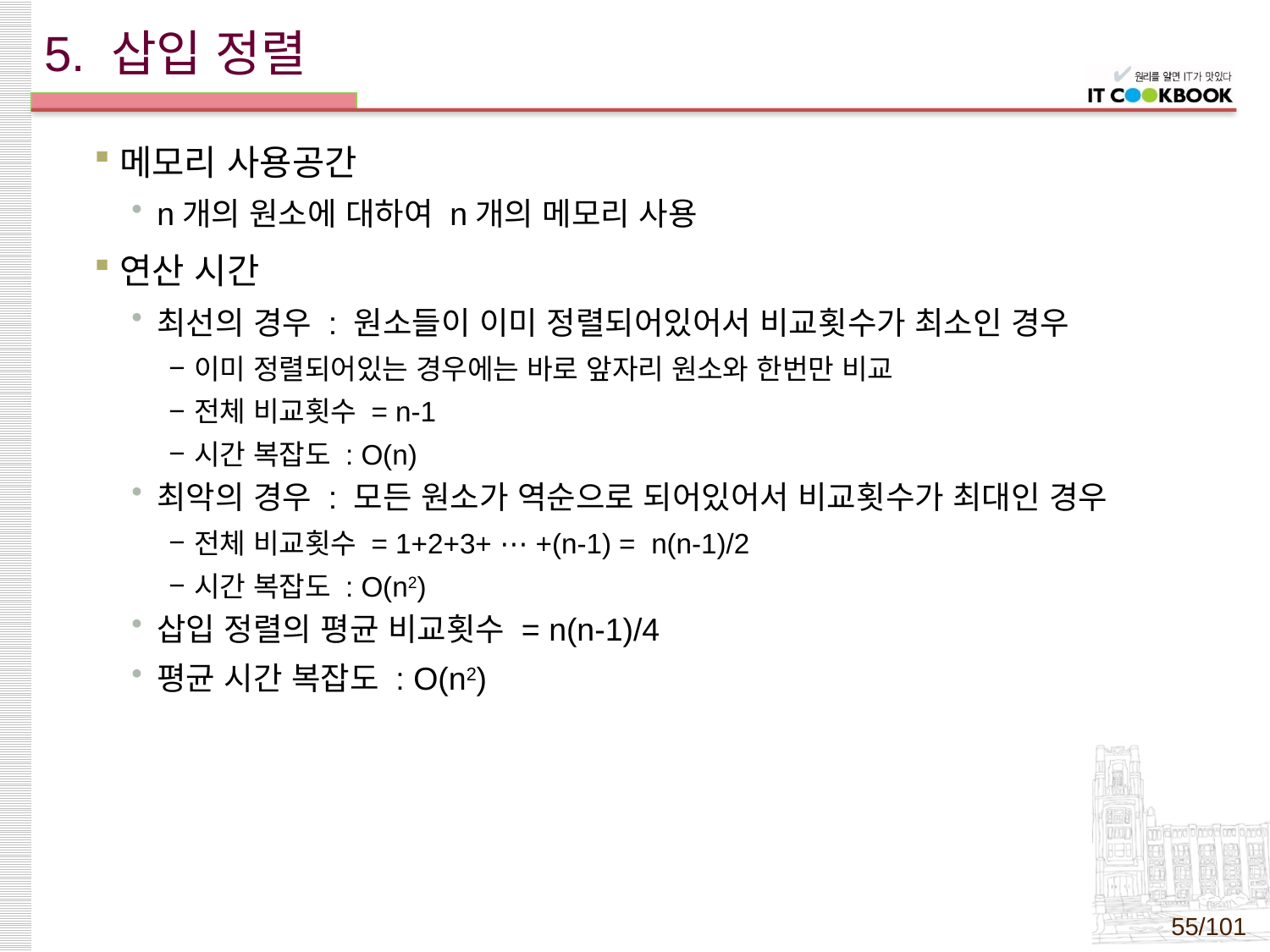

# 5. 삽입 정렬
메모리 사용공간
n개의 원소에 대하여 n개의 메모리 사용
연산 시간
최선의 경우 : 원소들이 이미 정렬되어있어서 비교횟수가 최소인 경우
이미 정렬되어있는 경우에는 바로 앞자리 원소와 한번만 비교
전체 비교횟수 = n-1
시간 복잡도 : O(n)
최악의 경우 : 모든 원소가 역순으로 되어있어서 비교횟수가 최대인 경우
전체 비교횟수 = 1+2+3+ ⋯ +(n-1) =  n(n-1)/2
시간 복잡도 : O(n2)
삽입 정렬의 평균 비교횟수 = n(n-1)/4
평균 시간 복잡도 : O(n2)